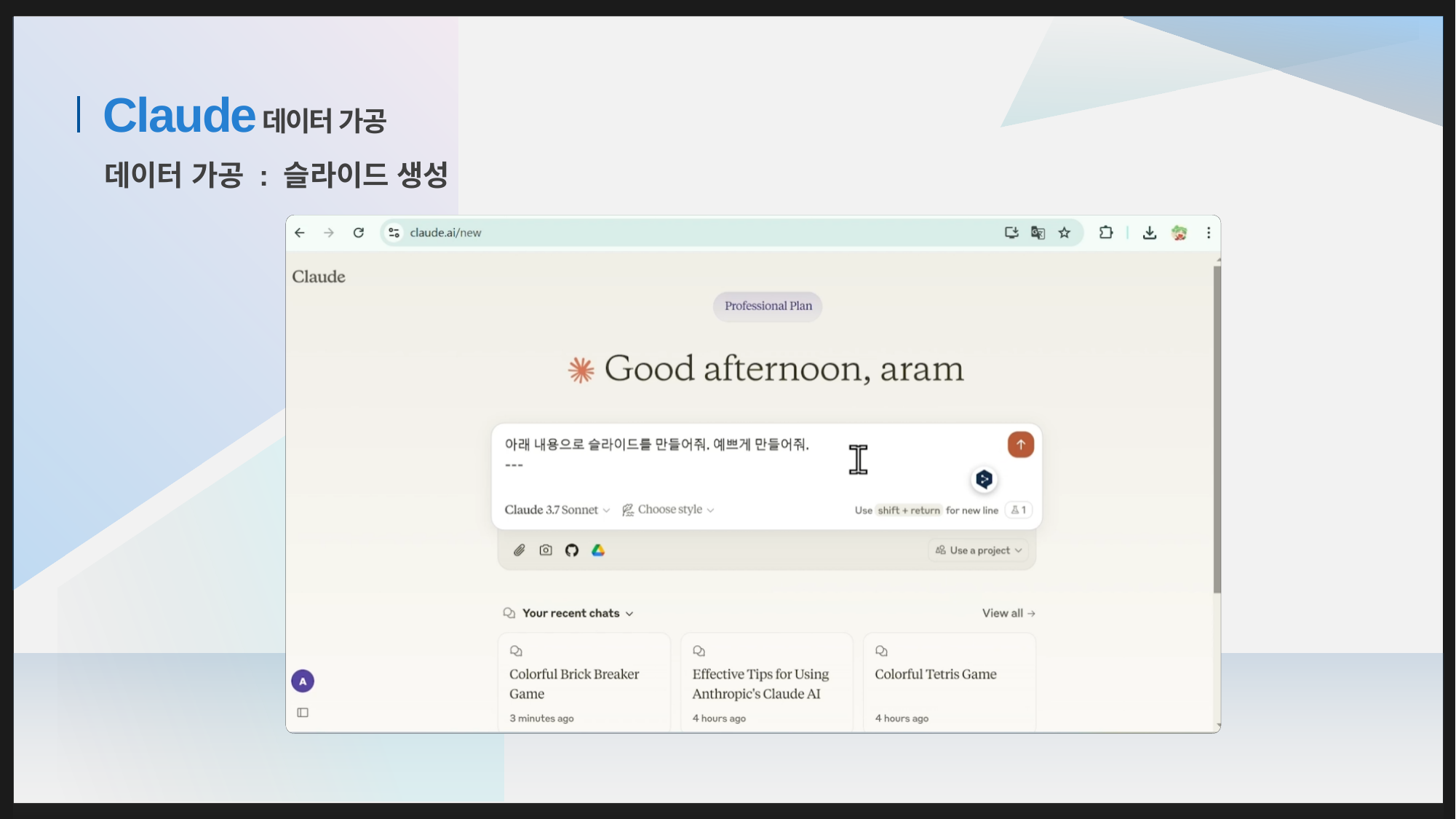

데이터 가공
# Claude
데이터 가공 : 슬라이드 생성